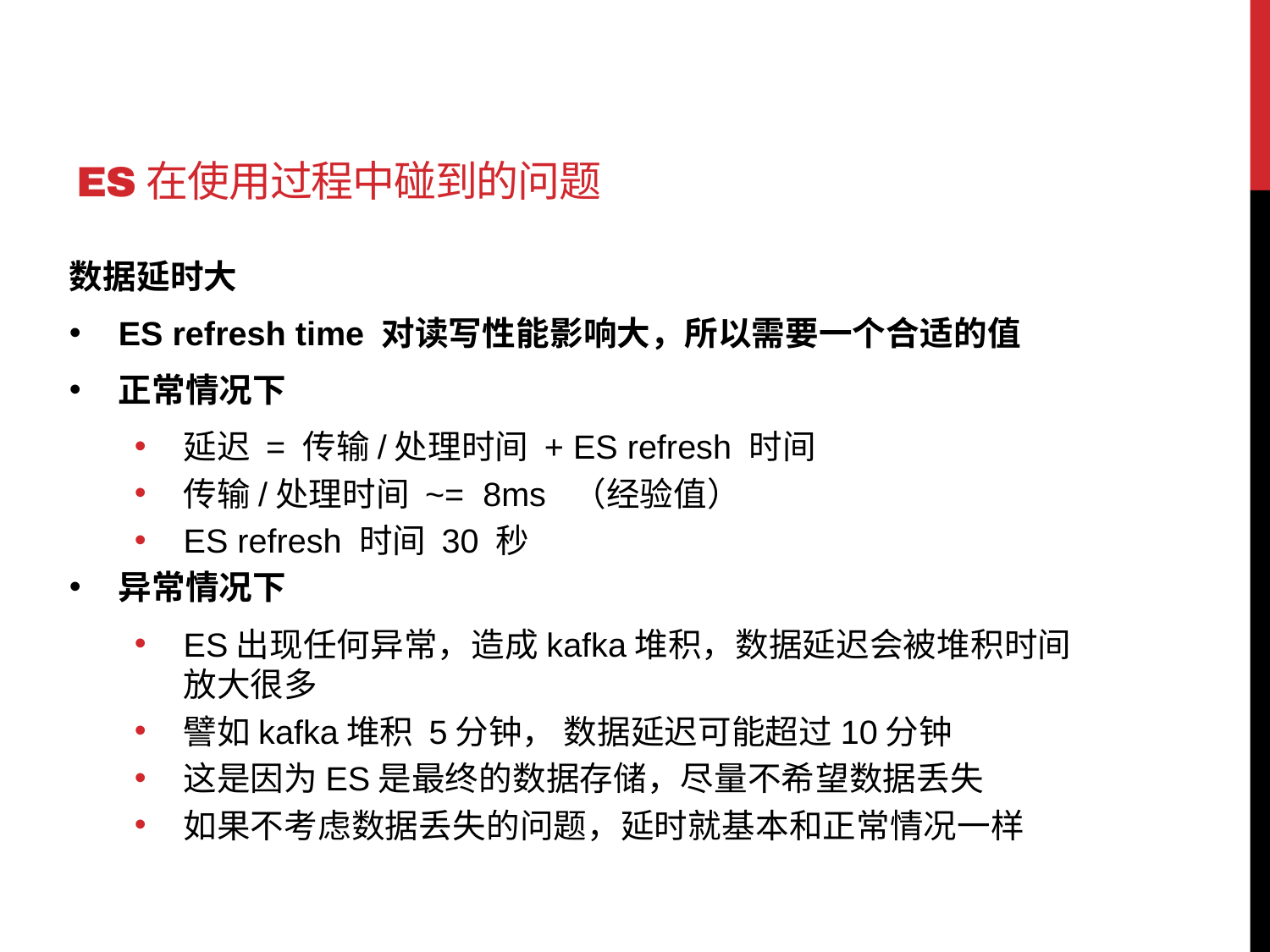

# ES在使用过程中碰到的问题
数据延时大
ES refresh time 对读写性能影响大，所以需要一个合适的值
正常情况下
延迟 = 传输/处理时间 + ES refresh 时间
传输/处理时间 ~=  8ms  （经验值）
ES refresh 时间 30 秒
异常情况下
ES出现任何异常，造成kafka堆积，数据延迟会被堆积时间放大很多
譬如kafka堆积 5分钟， 数据延迟可能超过10分钟
这是因为ES是最终的数据存储，尽量不希望数据丢失
如果不考虑数据丢失的问题，延时就基本和正常情况一样